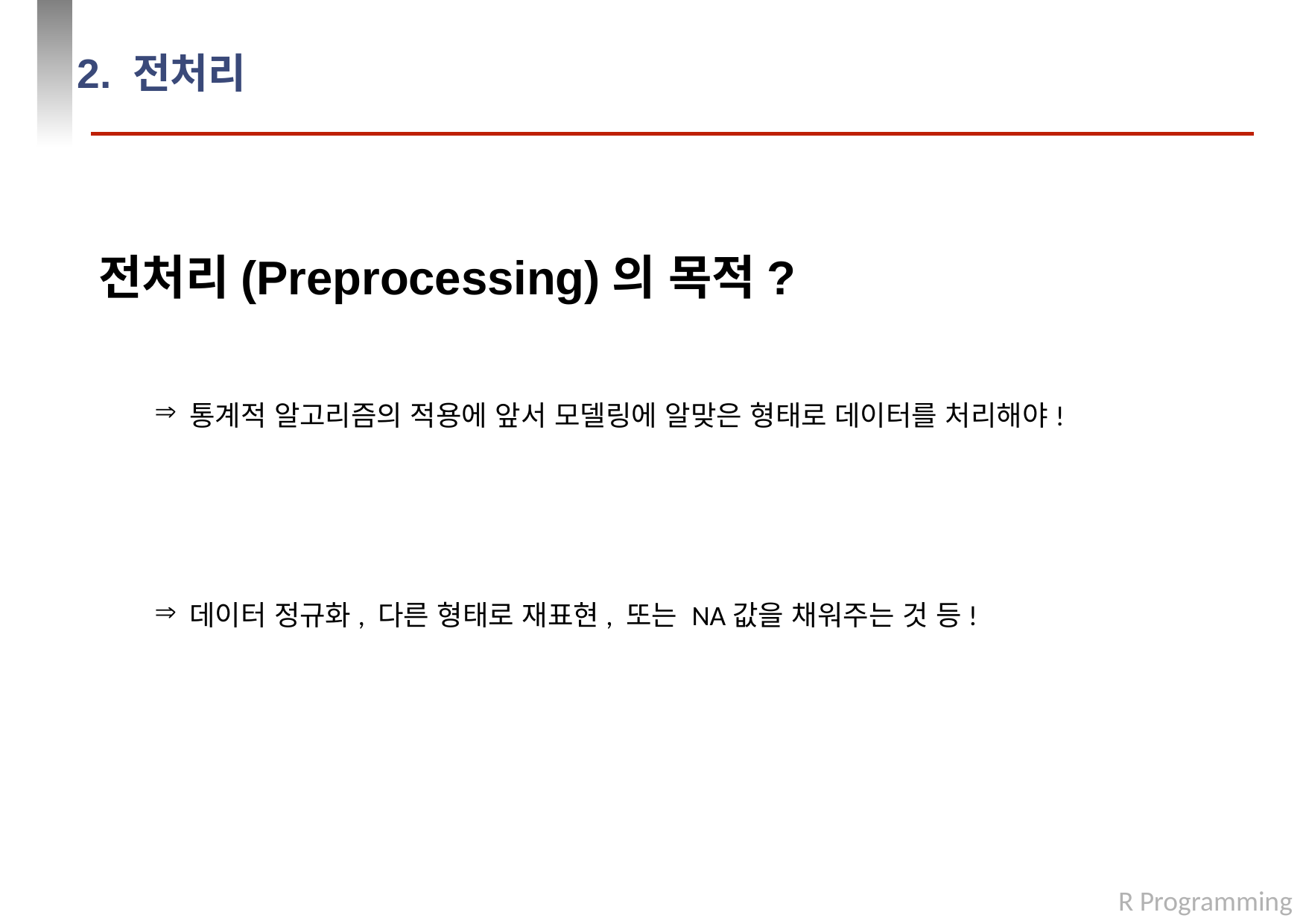

# 2. 전처리
전처리(Preprocessing)의 목적?

통계적 알고리즘의 적용에 앞서 모델링에 알맞은 형태로 데이터를 처리해야!

데이터 정규화, 다른 형태로 재표현, 또는 NA값을 채워주는 것 등!

R Programming